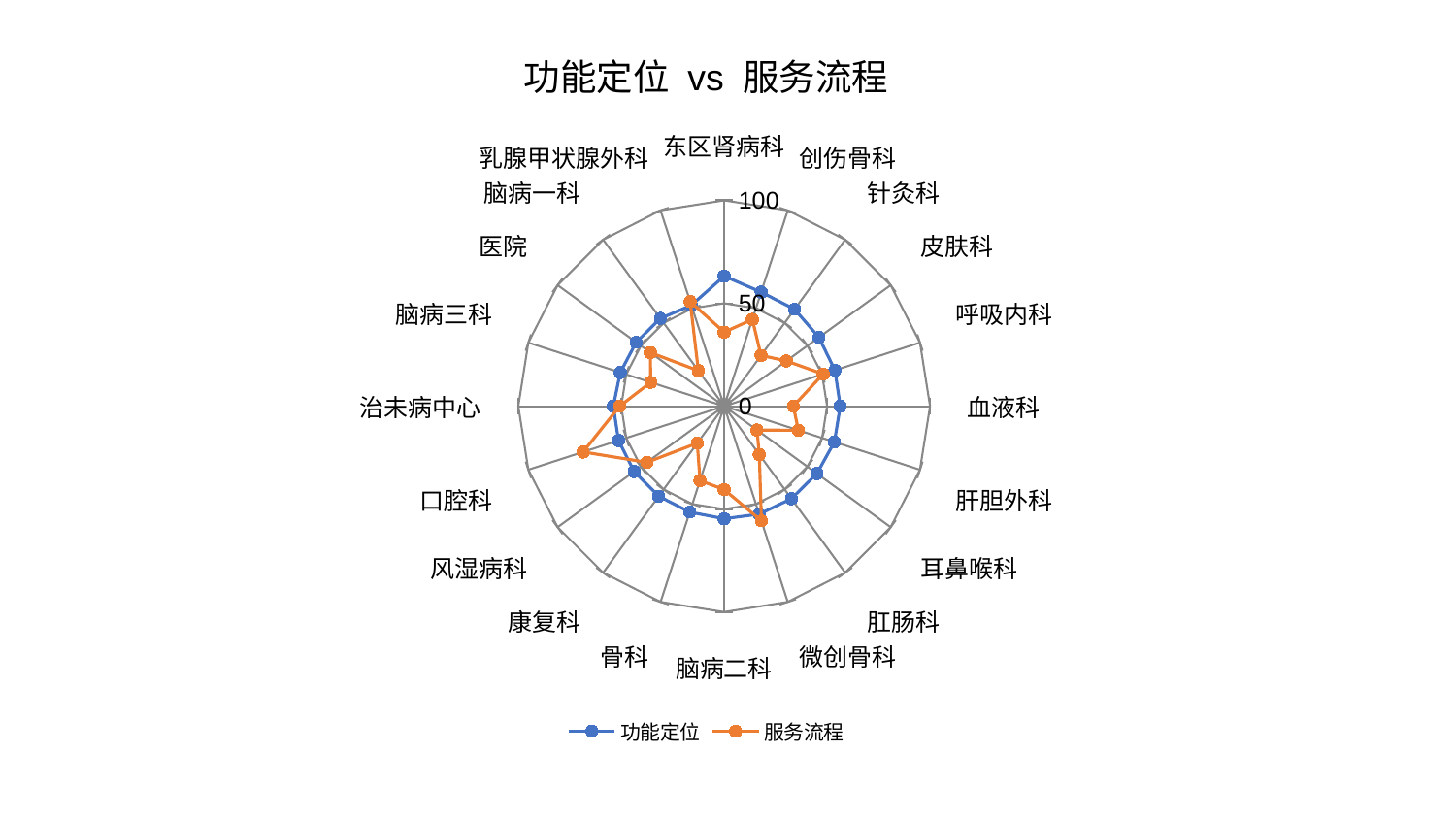

### Chart: 功能定位 vs 服务流程

| Category | 功能定位 | 服务流程 |
|---|---|---|
| 东区肾病科 | 63.20745350220861 | 35.944080208888934 |
| 创伤骨科 | 58.262652276837215 | 44.33351621135675 |
| 针灸科 | 58.20988624647264 | 30.501636087296358 |
| 皮肤科 | 56.88499821572404 | 37.397822935600054 |
| 呼吸内科 | 56.55893392209516 | 50.58085438909234 |
| 血液科 | 56.39840087586584 | 33.59450976101375 |
| 肝胆外科 | 56.314898627285395 | 37.96495205103202 |
| 耳鼻喉科 | 55.68746870372881 | 19.718715423558205 |
| 肛肠科 | 55.55992452797738 | 29.054504243671573 |
| 微创骨科 | 55.14460265468392 | 58.565737665445106 |
| 脑病二科 | 54.70253633957577 | 40.52048920868518 |
| 骨科 | 54.104734868007405 | 38.00118584543573 |
| 康复科 | 54.08186573772173 | 22.22603615298658 |
| 风湿病科 | 54.03620024783467 | 46.44817478694952 |
| 口腔科 | 53.94948251441262 | 72.06650300660205 |
| 治未病中心 | 53.83963303194287 | 50.75302219730621 |
| 脑病三科 | 53.06063335965176 | 37.52403854381524 |
| 医院 | 52.82329442959482 | 44.32759082753766 |
| 脑病一科 | 52.70072183099394 | 21.342687943208258 |
| 乳腺甲状腺外科 | 51.571986105665665 | 53.45619360568958 |
36